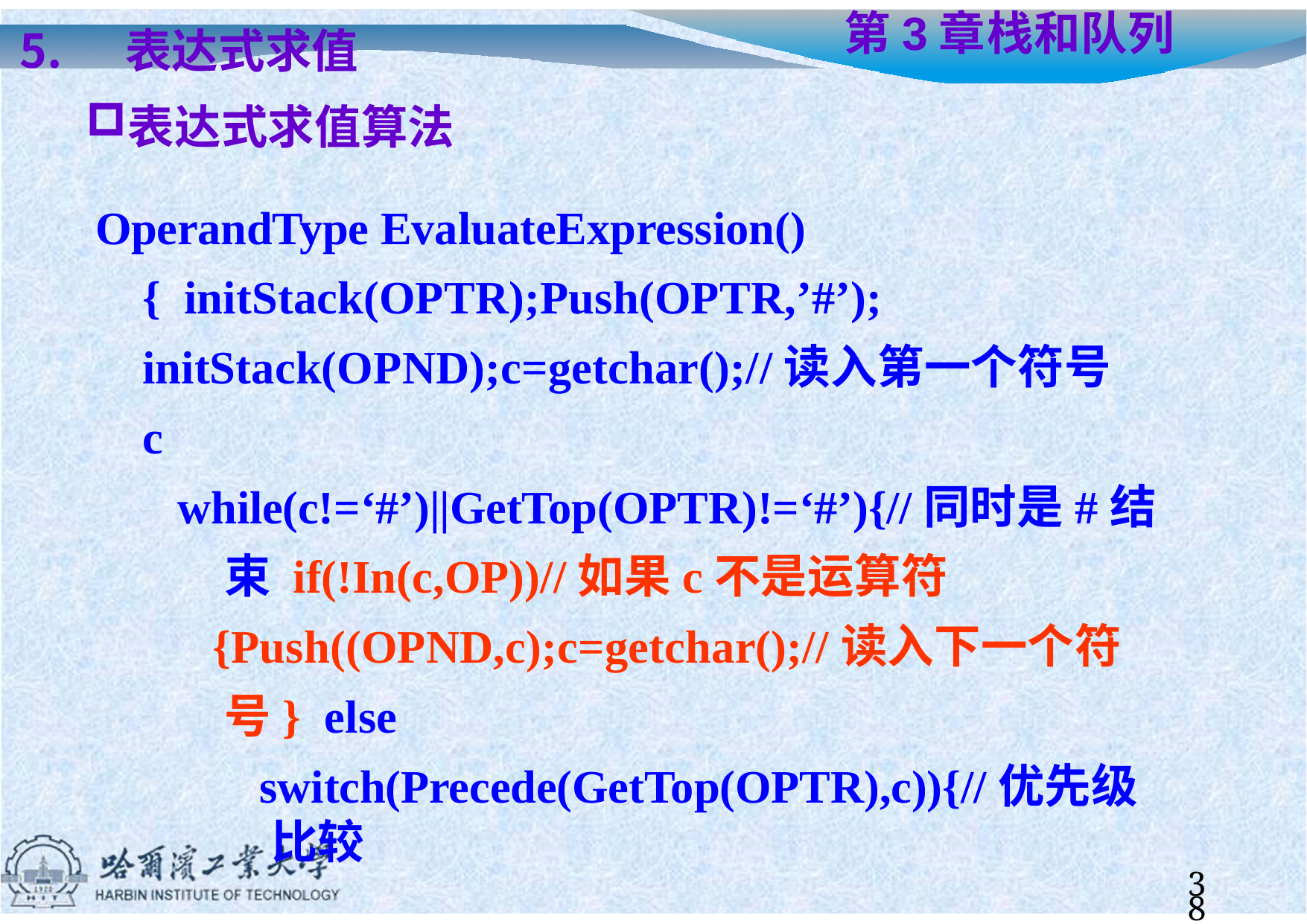

表达式求值
表达式求值算法
# 第3章	栈和队列

OperandType EvaluateExpression(){  initStack(OPTR);Push(OPTR,’#’);  initStack(OPND);c=getchar();//读入第一个符号c
while(c!=‘#’)||GetTop(OPTR)!=‘#’){//同时是#结束 if(!In(c,OP))//如果c不是运算符
{Push((OPND,c);c=getchar();//读入下一个符号}  else
switch(Precede(GetTop(OPTR),c)){//优先级比较

38